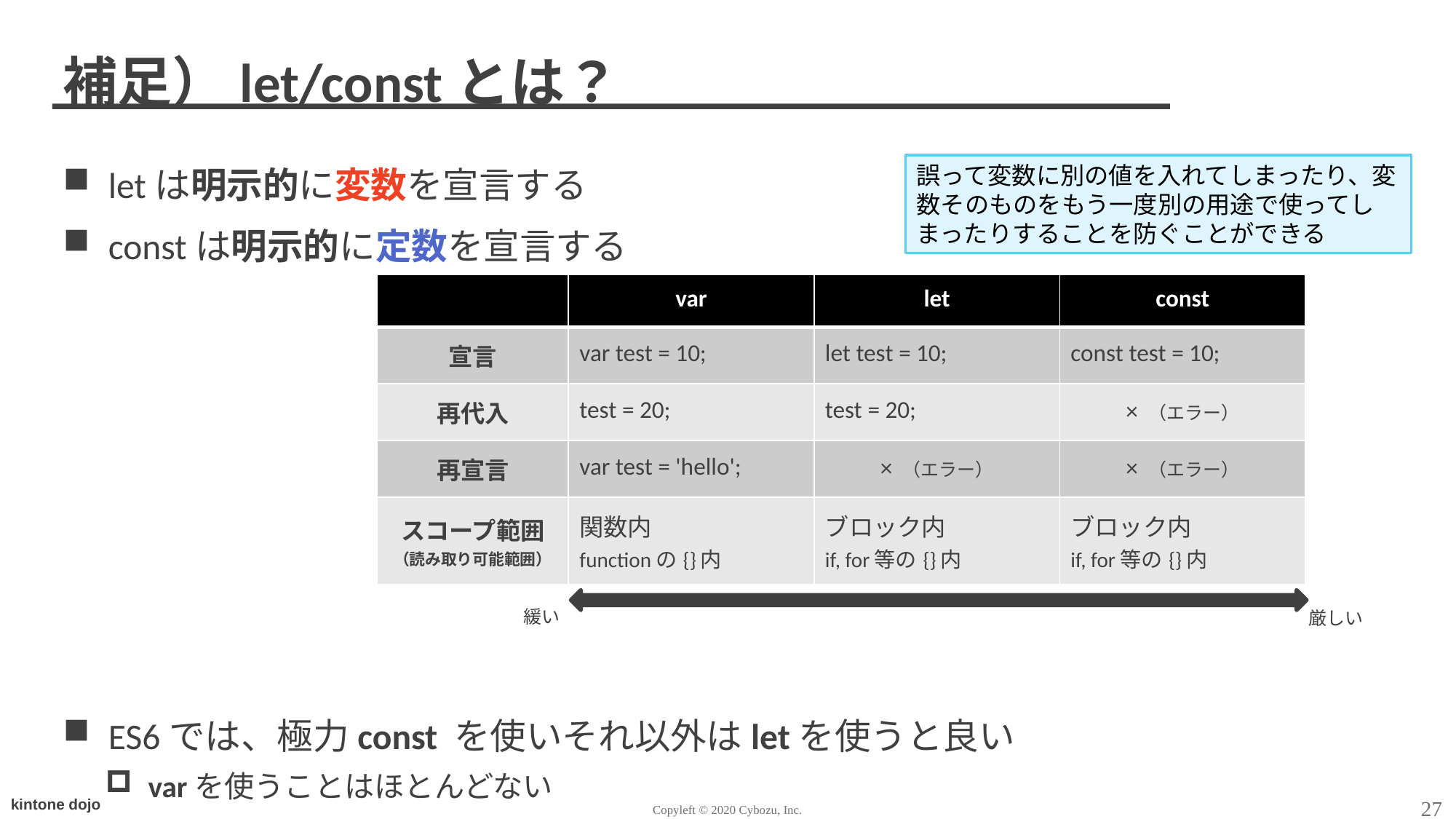

# 補足）let/constとは？
誤って変数に別の値を入れてしまったり、変数そのものをもう一度別の用途で使ってしまったりすることを防ぐことができる
letは明示的に変数を宣言する
constは明示的に定数を宣言する

ES6では、極力const を使いそれ以外はletを使うと良い
varを使うことはほとんどない
|  | var | let | const |
| --- | --- | --- | --- |
| 宣言 | var test = 10; | let test = 10; | const test = 10; |
| 再代入 | test = 20; | test = 20; | × （エラー） |
| 再宣言 | var test = 'hello'; | × （エラー） | × （エラー） |
| スコープ範囲 （読み取り可能範囲） | 関数内 functionの{}内 | ブロック内 if, for等の{}内 | ブロック内 if, for等の{}内 |

緩い
厳しい
27
Copyleft © 2020 Cybozu, Inc.